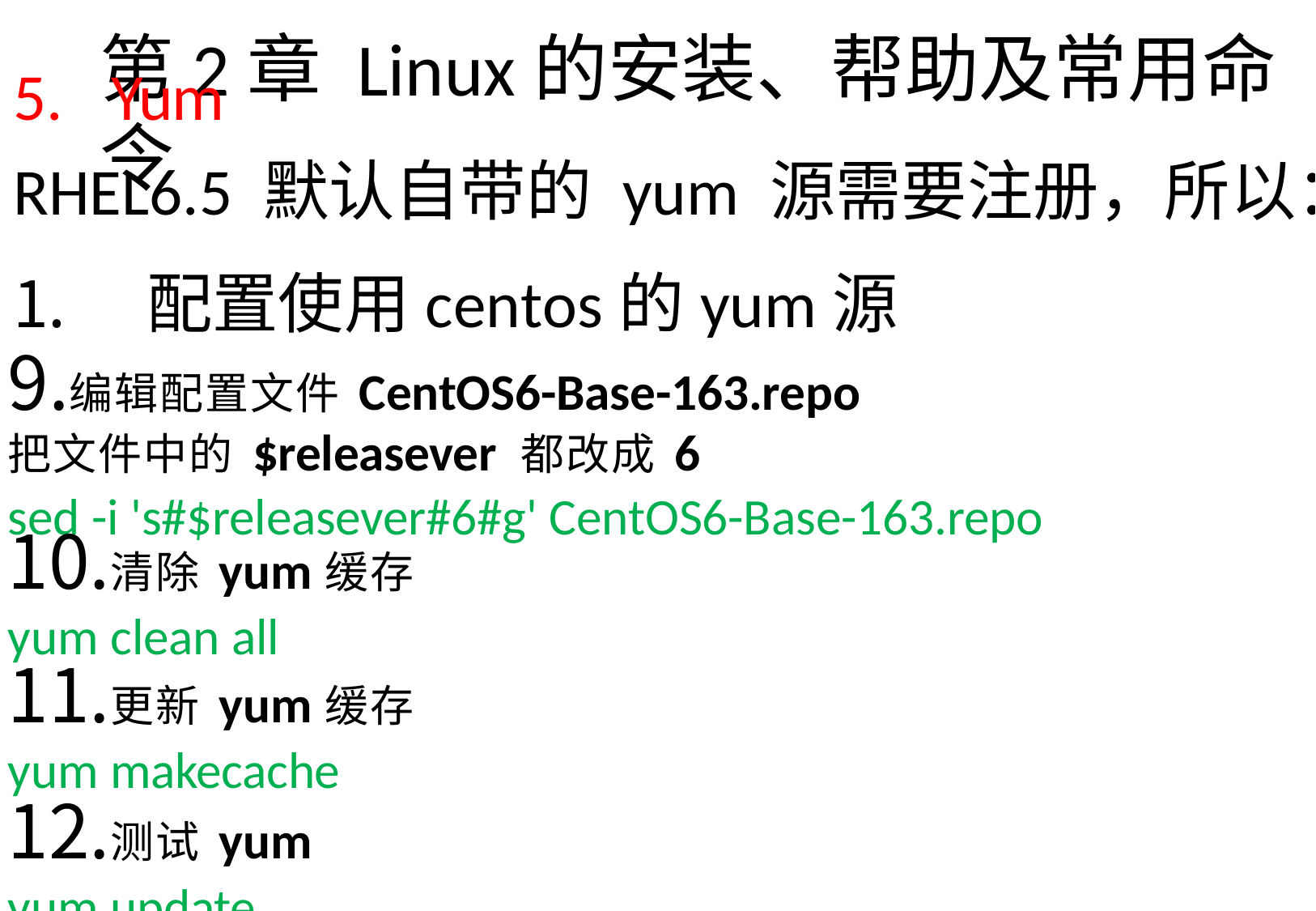

Yum
RHEL6.5 默认自带的 yum 源需要注册，所以：
配置使用centos的yum源
编辑配置文件CentOS6-Base-163.repo
把文件中的$releasever 都改成6
sed -i 's#$releasever#6#g' CentOS6-Base-163.repo
清除yum缓存
yum clean all
更新yum缓存
yum makecache
测试yum
yum update
# 第2章Linux的安装、帮助及常用命令